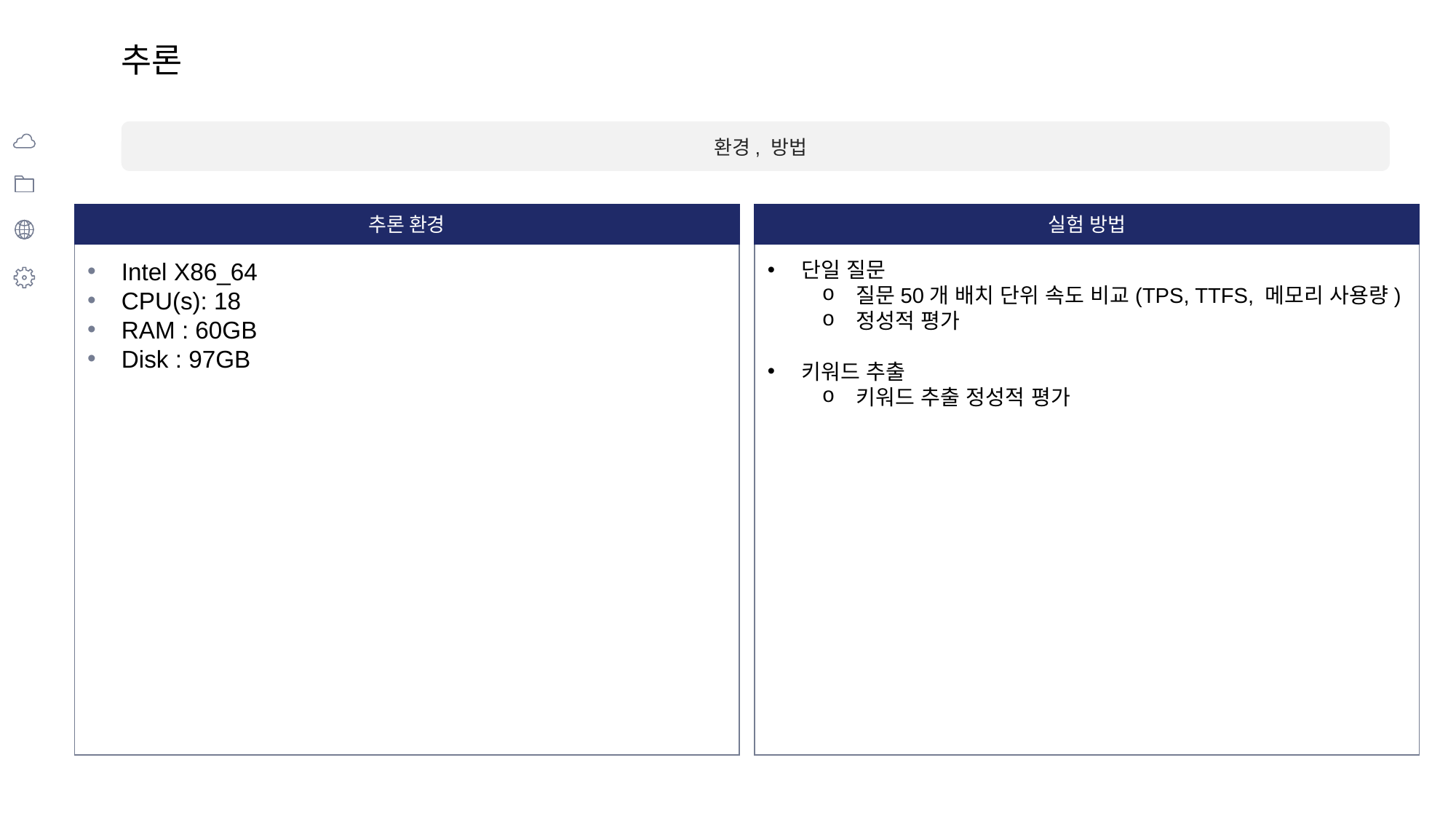

# 추론

1

환경, 방법
추론 환경
Intel X86_64
CPU(s): 18
RAM : 60GB
Disk : 97GB

실험 방법
단일 질문
질문50개 배치 단위 속도 비교(TPS, TTFS, 메모리 사용량)
정성적 평가

키워드 추출
키워드 추출 정성적 평가